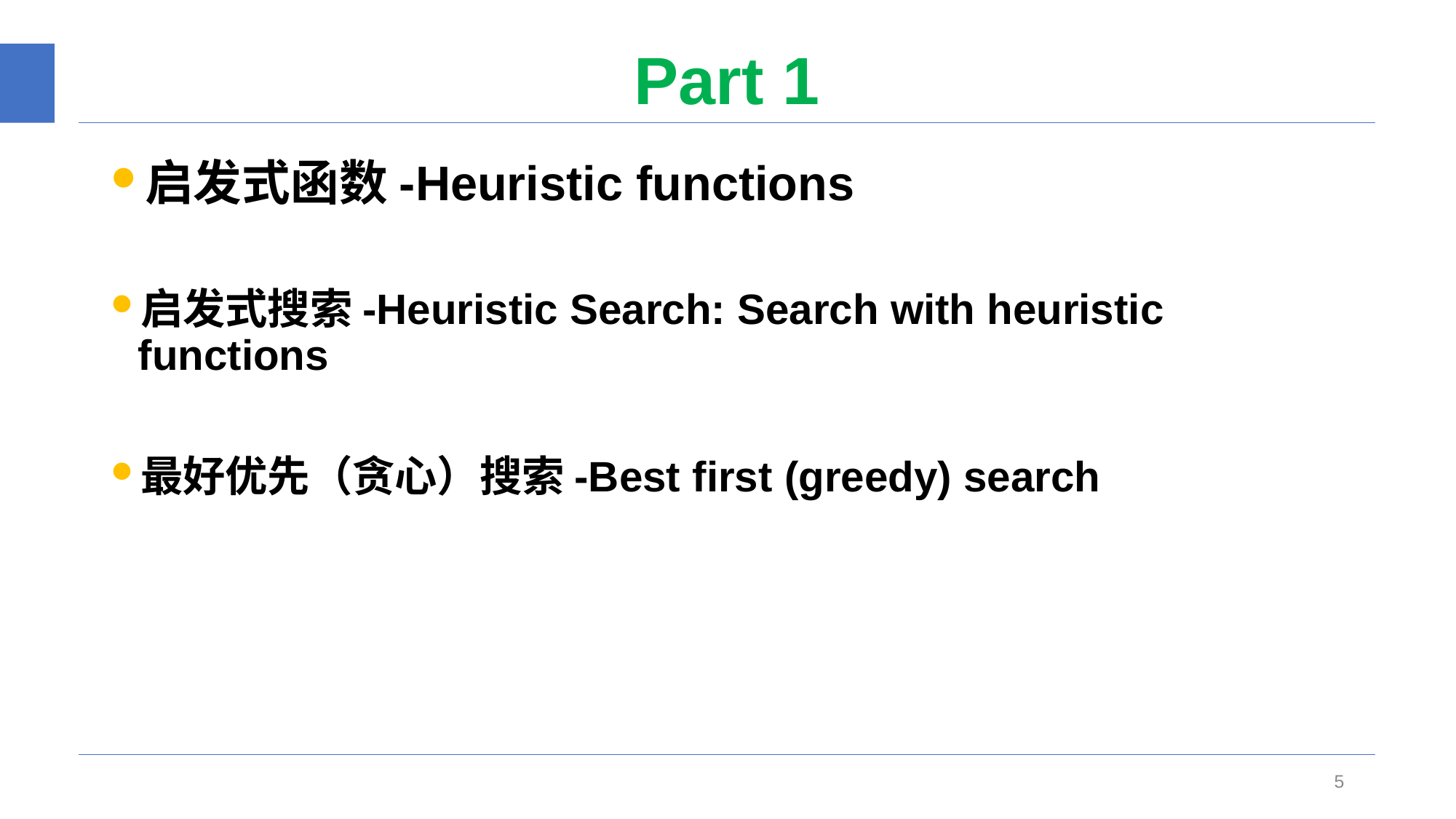

# Part 1
启发式函数-Heuristic functions

启发式搜索-Heuristic Search: Search with heuristic functions

最好优先（贪心）搜索-Best first (greedy) search

5